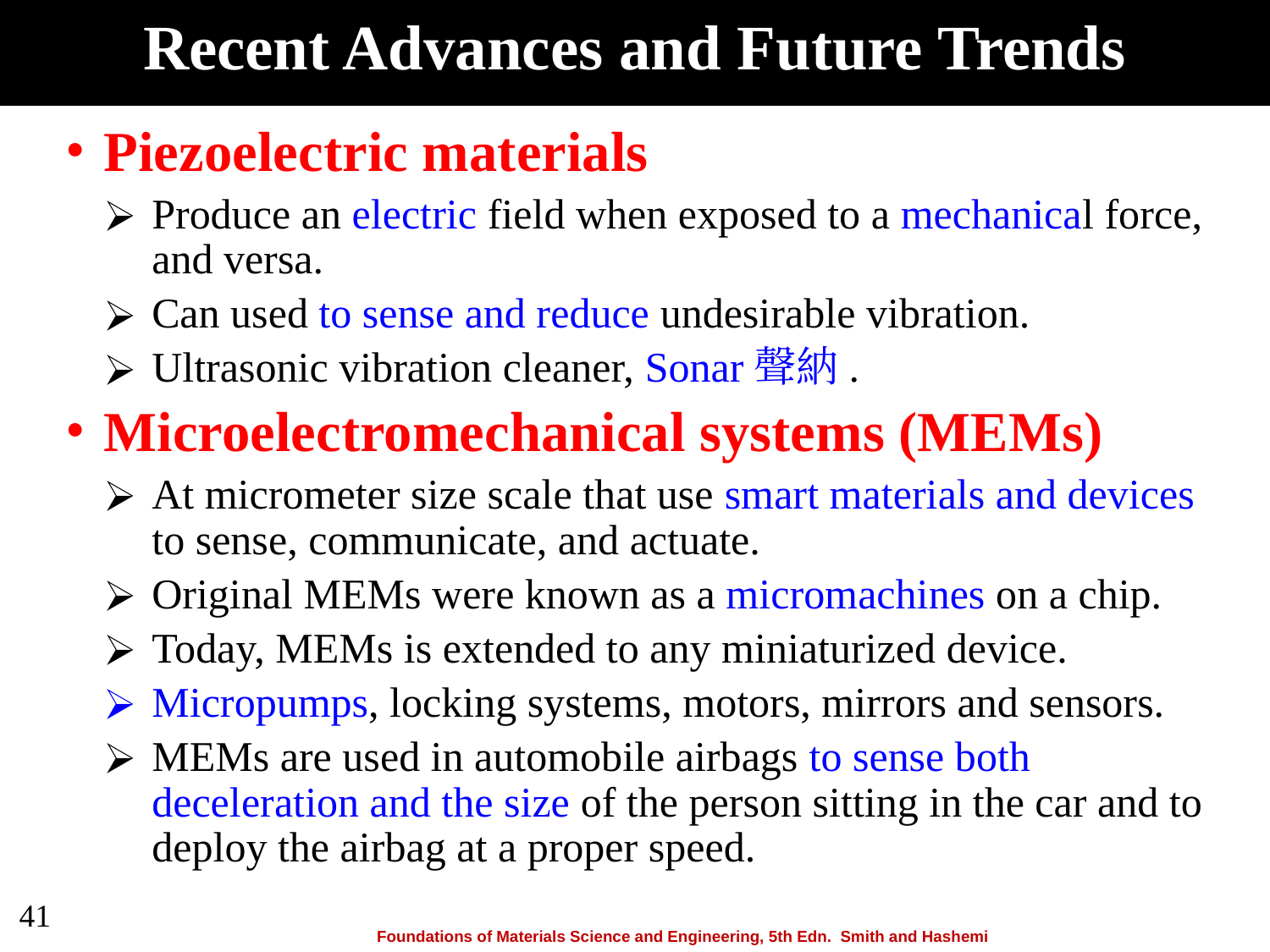

Recent Advances and Future Trends
Piezoelectric materials
Produce an electric field when exposed to a mechanical force, and versa.
Can used to sense and reduce undesirable vibration.
Ultrasonic vibration cleaner, Sonar聲納.
Microelectromechanical systems (MEMs)
At micrometer size scale that use smart materials and devices to sense, communicate, and actuate.
Original MEMs were known as a micromachines on a chip.
Today, MEMs is extended to any miniaturized device.
Micropumps, locking systems, motors, mirrors and sensors.
MEMs are used in automobile airbags to sense both deceleration and the size of the person sitting in the car and to deploy the airbag at a proper speed.

41